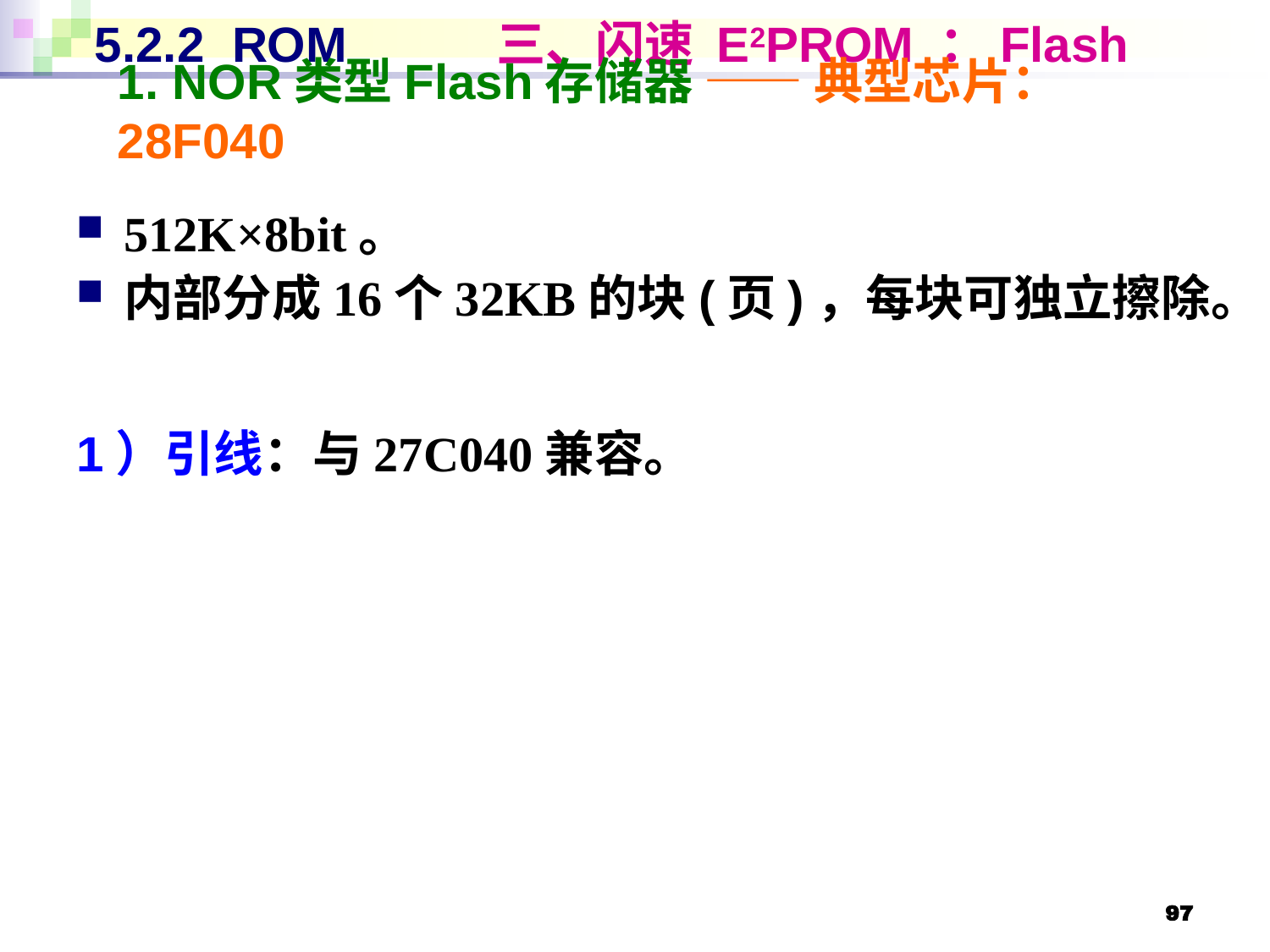

# 5.2.2  ROM          三、闪速 E2PROM ：Flash
1. NOR类型Flash存储器 —— 典型芯片：28F040
512K×8bit。
内部分成16个32KB的块(页)，每块可独立擦除。
1）引线：与27C040兼容。
97